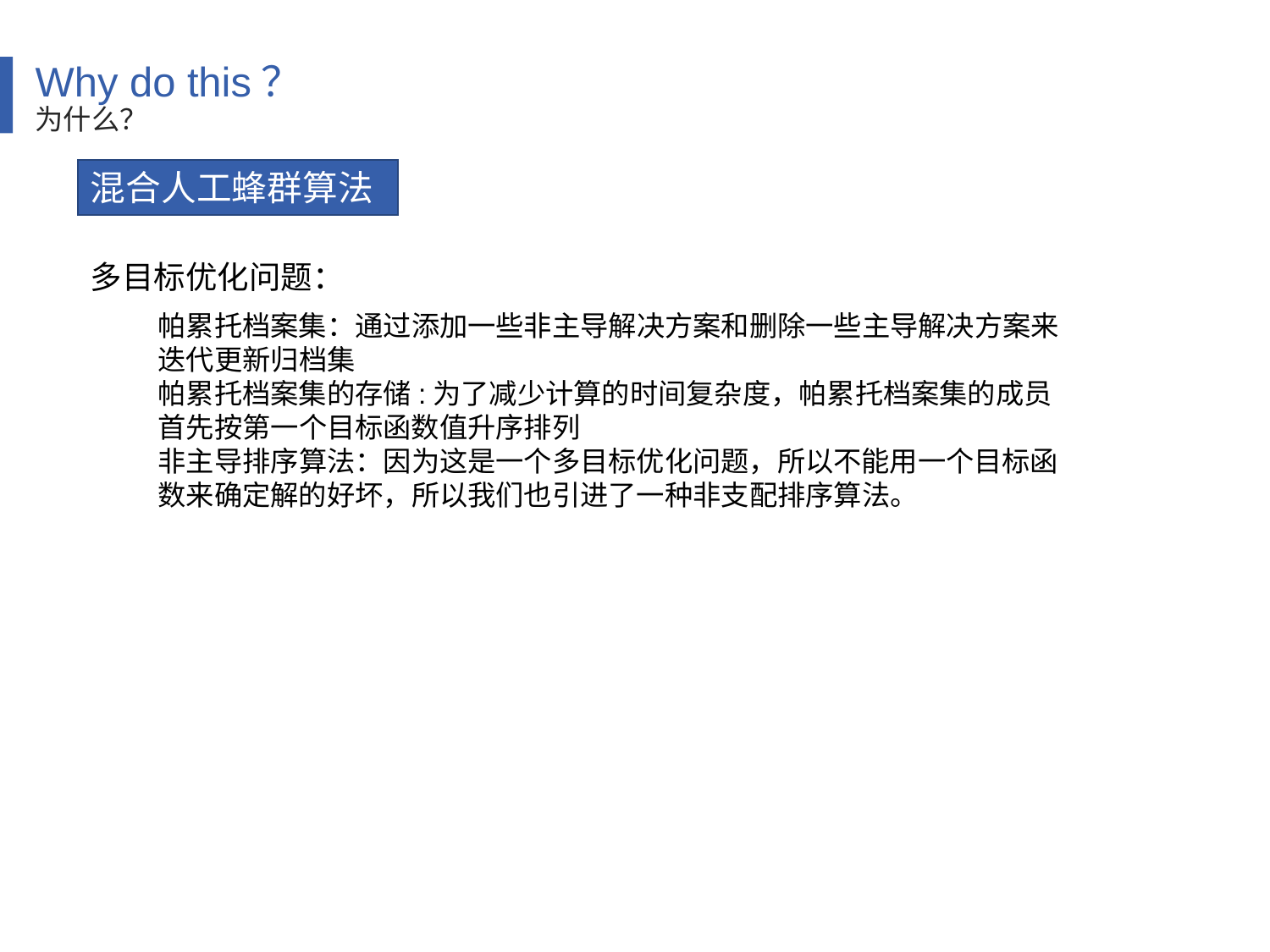

Why do this？
为什么？
混合人工蜂群算法
多目标优化问题：
帕累托档案集：通过添加一些非主导解决方案和删除一些主导解决方案来迭代更新归档集
帕累托档案集的存储:为了减少计算的时间复杂度，帕累托档案集的成员首先按第一个目标函数值升序排列
非主导排序算法：因为这是一个多目标优化问题，所以不能用一个目标函数来确定解的好坏，所以我们也引进了一种非支配排序算法。